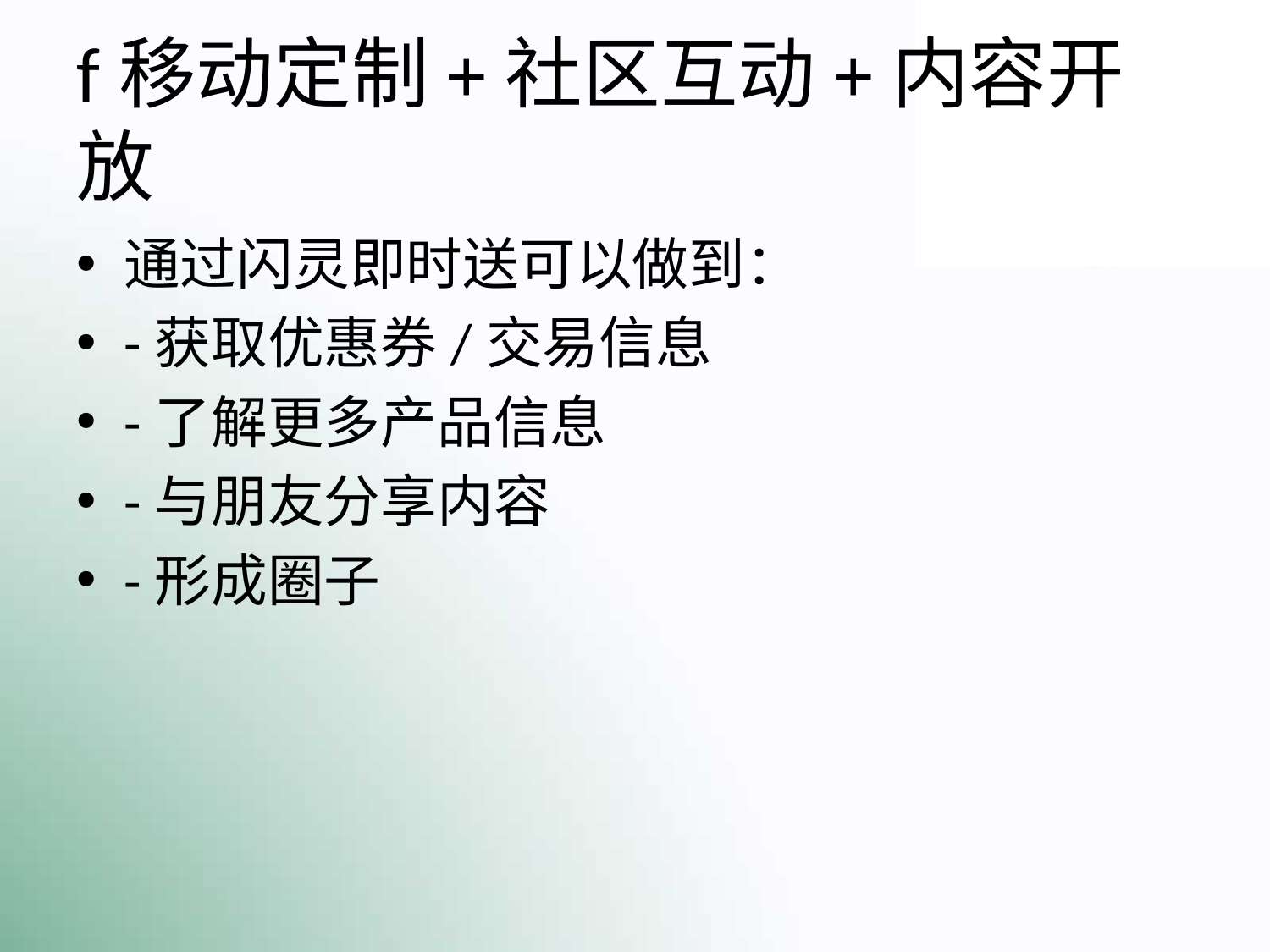

# f移动定制+社区互动+内容开放
通过闪灵即时送可以做到：
-获取优惠券/交易信息
-了解更多产品信息
-与朋友分享内容
-形成圈子